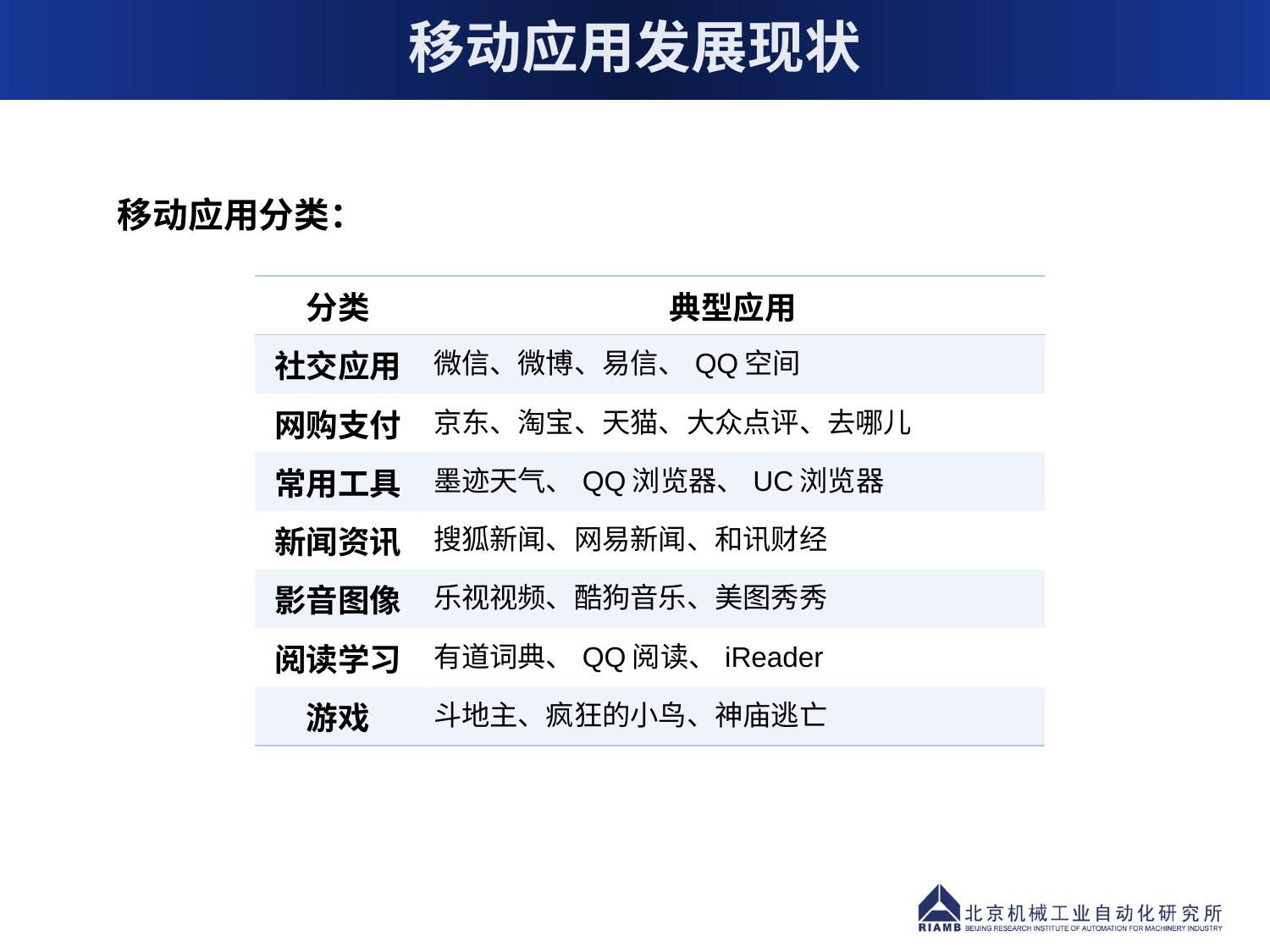

移动应用发展现状
移动应用分类：
| 分类 | 典型应用 |
| --- | --- |
| 社交应用 | 微信、微博、易信、QQ空间 |
| 网购支付 | 京东、淘宝、天猫、大众点评、去哪儿 |
| 常用工具 | 墨迹天气、QQ浏览器、UC浏览器 |
| 新闻资讯 | 搜狐新闻、网易新闻、和讯财经 |
| 影音图像 | 乐视视频、酷狗音乐、美图秀秀 |
| 阅读学习 | 有道词典、QQ阅读、iReader |
| 游戏 | 斗地主、疯狂的小鸟、神庙逃亡 |